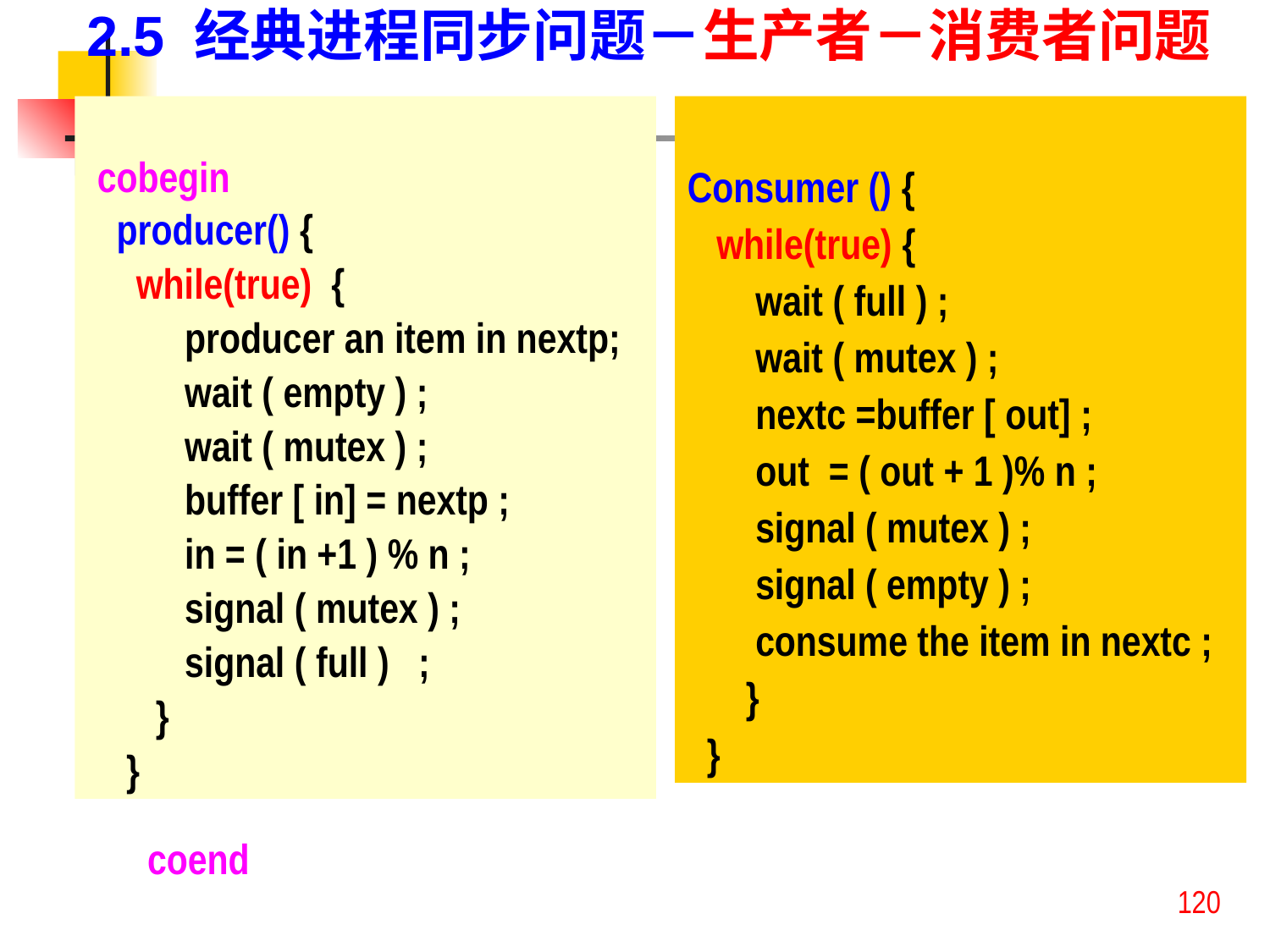

2.5 经典进程同步问题－生产者－消费者问题

 cobegin
   producer() {
     while(true)  {
          producer an item in nextp;
          wait ( empty ) ;
          wait ( mutex ) ;
          buffer [ in] = nextp ;
          in = ( in +1 ) % n ;
          signal ( mutex ) ;
          signal ( full )   ;
       }
    }

Consumer () {
   while(true) {
       wait ( full ) ;
       wait ( mutex ) ;
       nextc =buffer [ out] ;
       out  = ( out + 1 )% n ;
       signal ( mutex ) ;
       signal ( empty ) ;
       consume the item in nextc ;
      }
  }
coend
120